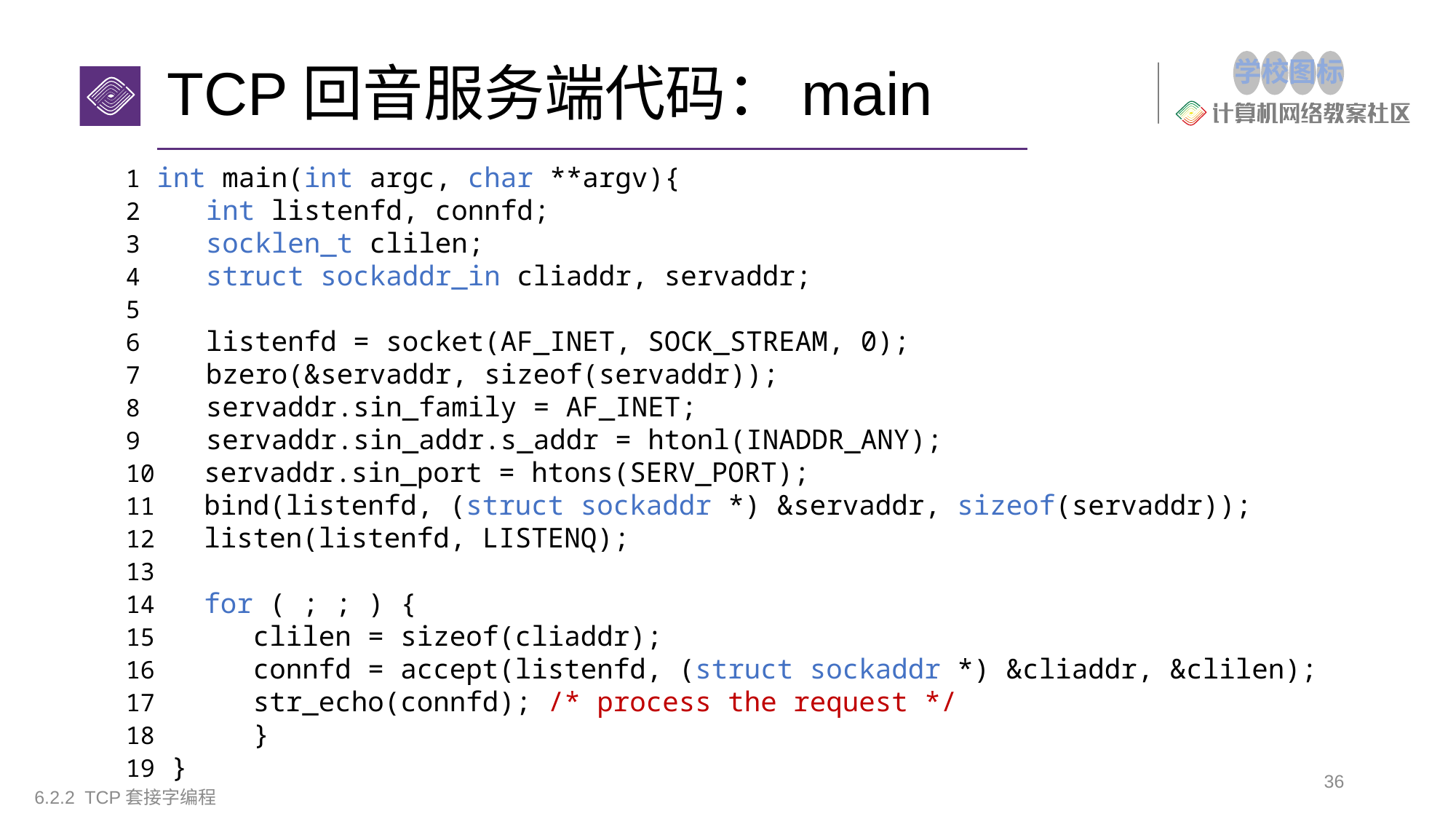

# TCP回音服务端代码：main
1 int main(int argc, char **argv){
2    int listenfd, connfd;
3    socklen_t clilen;
4    struct sockaddr_in cliaddr, servaddr;
5
6    listenfd = socket(AF_INET, SOCK_STREAM, 0);
7    bzero(&servaddr, sizeof(servaddr));
8    servaddr.sin_family = AF_INET;
9    servaddr.sin_addr.s_addr = htonl(INADDR_ANY);
10   servaddr.sin_port = htons(SERV_PORT);
11   bind(listenfd, (struct sockaddr *) &servaddr, sizeof(servaddr));
12   listen(listenfd, LISTENQ);
13
14   for ( ; ; ) {
15      clilen = sizeof(cliaddr);
16      connfd = accept(listenfd, (struct sockaddr *) &cliaddr, &clilen);
17      str_echo(connfd); /* process the request */
18      }
19 }
36
6.2.2  TCP套接字编程